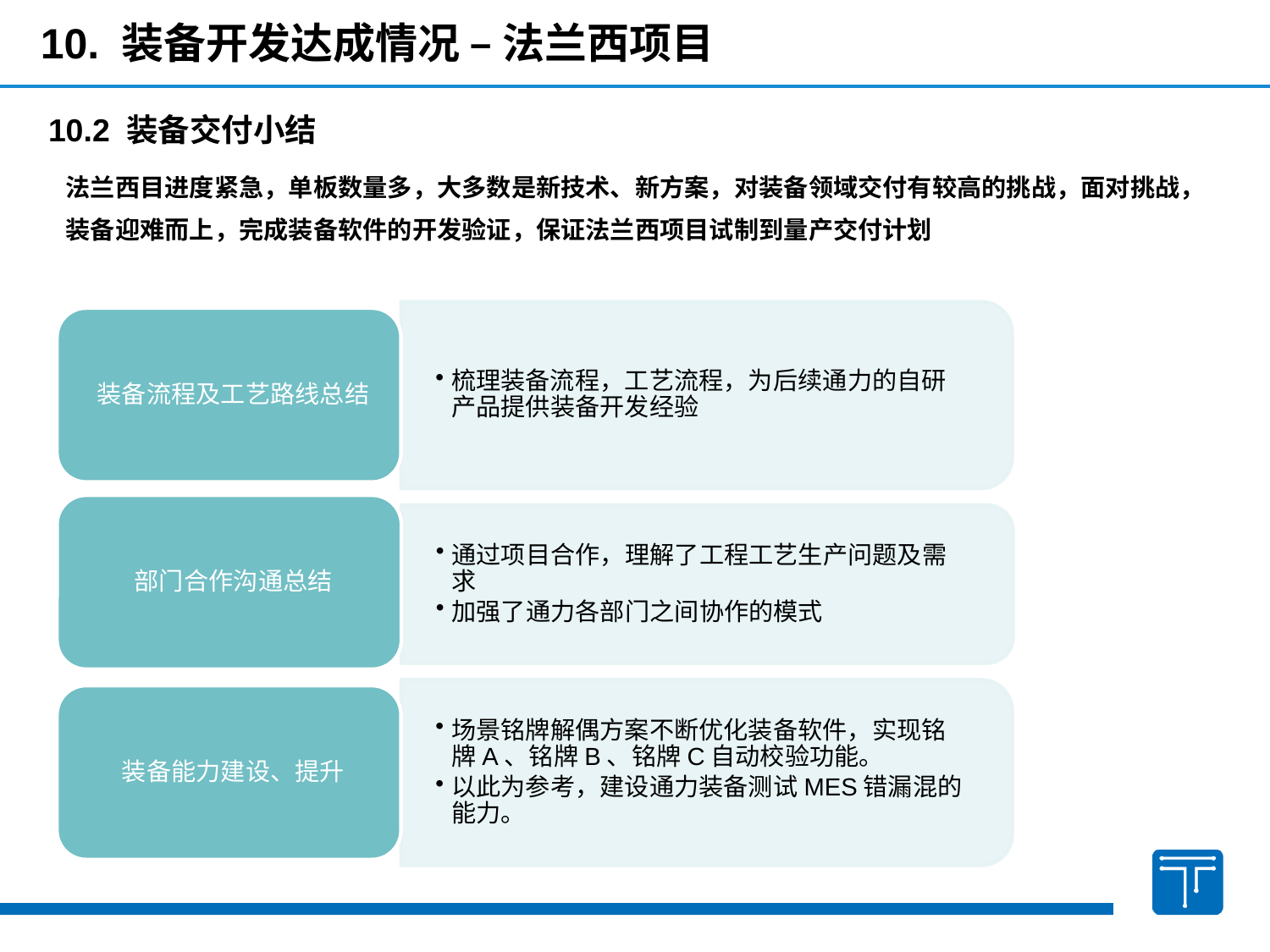

10. 装备开发达成情况 – 法兰西项目
10.2 装备交付小结
法兰西目进度紧急，单板数量多，大多数是新技术、新方案，对装备领域交付有较高的挑战，面对挑战，装备迎难而上，完成装备软件的开发验证，保证法兰西项目试制到量产交付计划
梳理装备流程，工艺流程，为后续通力的自研产品提供装备开发经验
装备流程及工艺路线总结
通过项目合作，理解了工程工艺生产问题及需求
加强了通力各部门之间协作的模式
部门合作沟通总结
场景铭牌解偶方案不断优化装备软件，实现铭牌A、铭牌B、铭牌C自动校验功能。
以此为参考，建设通力装备测试MES错漏混的能力。
装备能力建设、提升